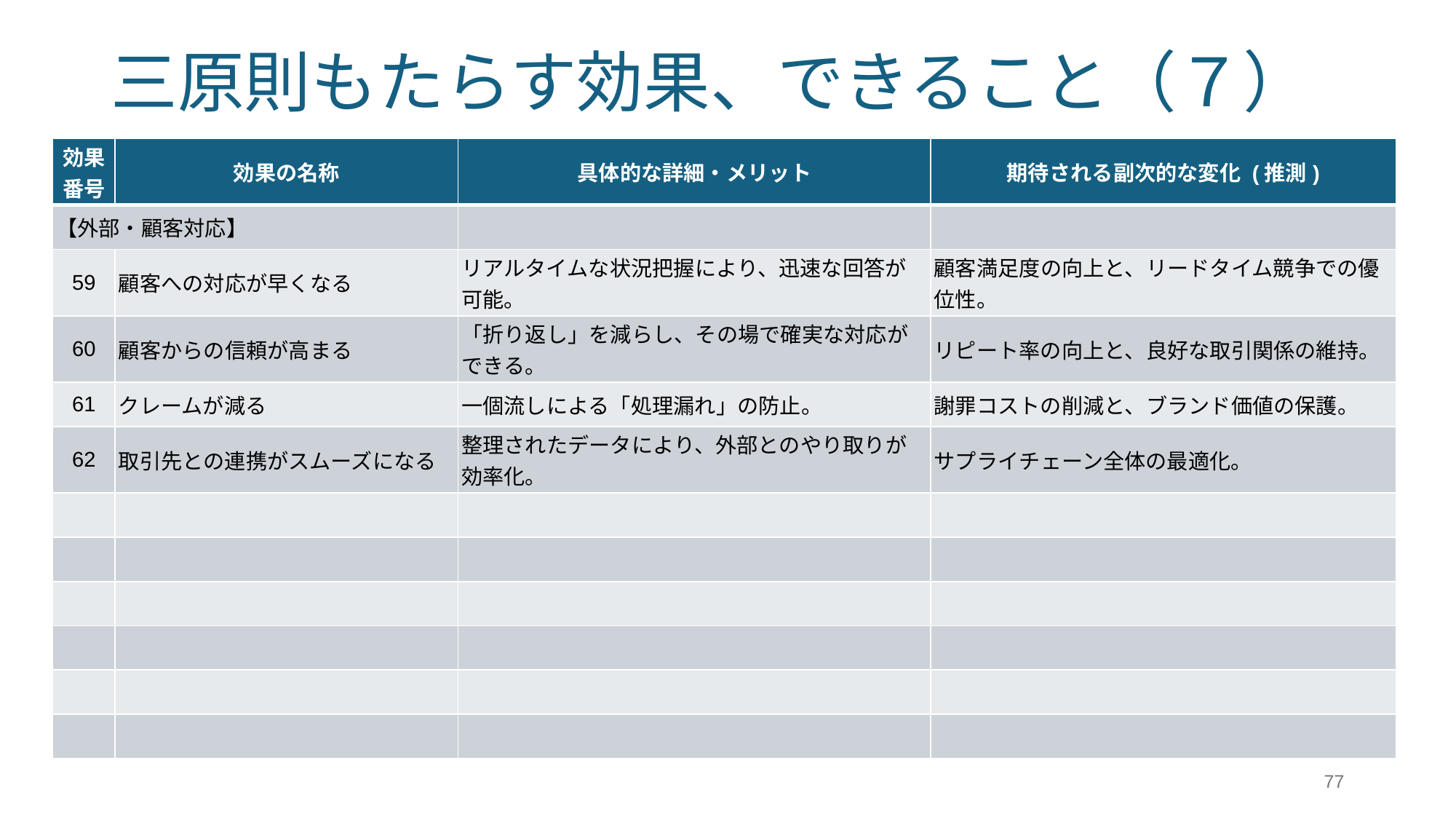

# 三原則もたらす効果、できること（７）
| 効果 番号 | 効果の名称 | 具体的な詳細・メリット | 期待される副次的な変化 (推測) |
| --- | --- | --- | --- |
| 【外部・顧客対応】 |  |  |  |
| 59 | 顧客への対応が早くなる | リアルタイムな状況把握により、迅速な回答が可能。 | 顧客満足度の向上と、リードタイム競争での優位性。 |
| 60 | 顧客からの信頼が高まる | 「折り返し」を減らし、その場で確実な対応ができる。 | リピート率の向上と、良好な取引関係の維持。 |
| 61 | クレームが減る | 一個流しによる「処理漏れ」の防止。 | 謝罪コストの削減と、ブランド価値の保護。 |
| 62 | 取引先との連携がスムーズになる | 整理されたデータにより、外部とのやり取りが効率化。 | サプライチェーン全体の最適化。 |
|  |  |  |  |
|  |  |  |  |
|  |  |  |  |
|  |  |  |  |
|  |  |  |  |
|  |  |  |  |
77